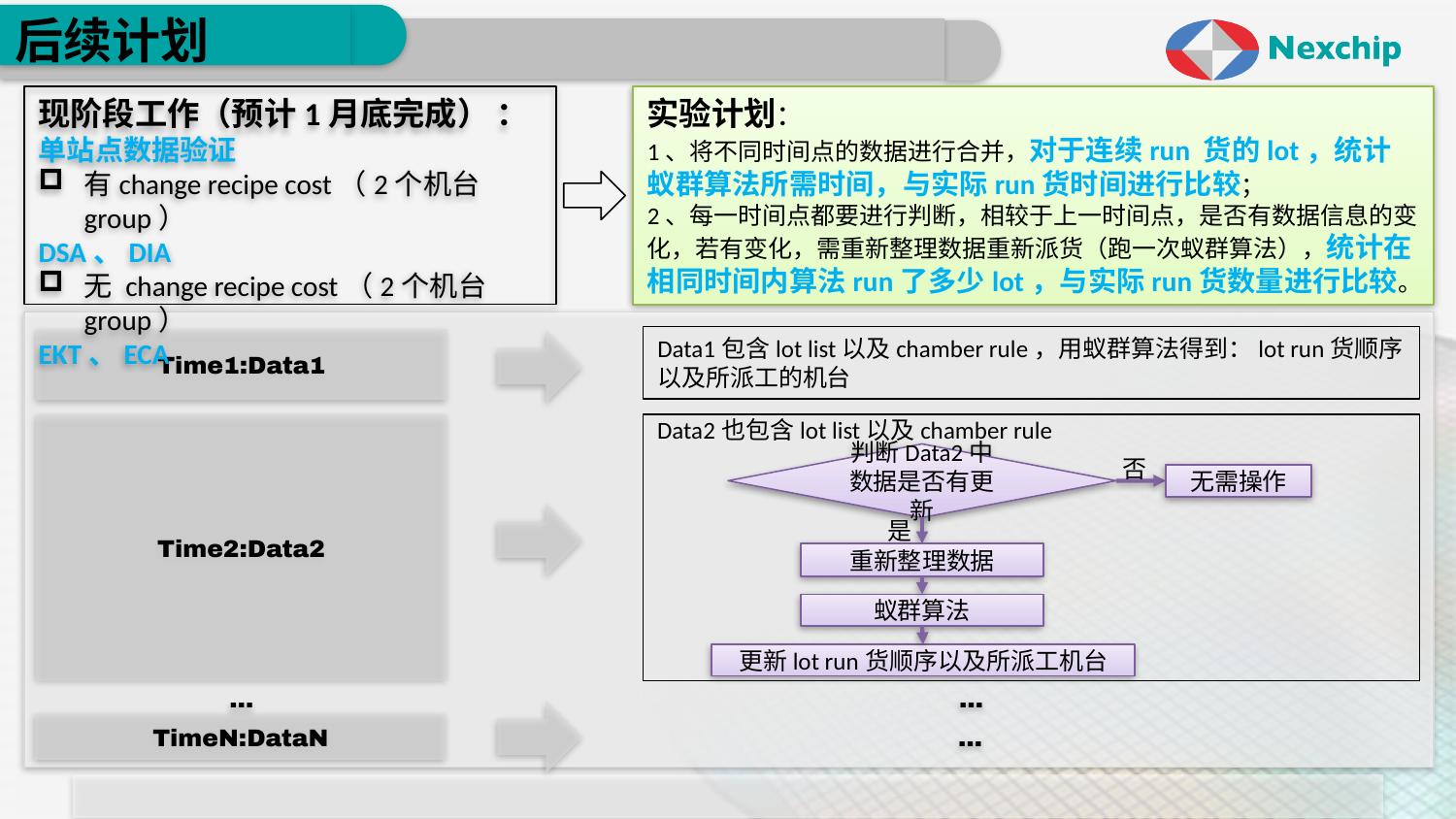

# 后续计划
现阶段工作（预计1月底完成） ：
单站点数据验证
有change recipe cost（2个机台 group）
DSA、DIA
无 change recipe cost（2个机台 group）
EKT、ECA
实验计划：
1、将不同时间点的数据进行合并，对于连续run 货的lot，统计蚁群算法所需时间，与实际run货时间进行比较；
2、每一时间点都要进行判断，相较于上一时间点，是否有数据信息的变化，若有变化，需重新整理数据重新派货（跑一次蚁群算法），统计在相同时间内算法run了多少lot，与实际run货数量进行比较。

Data1包含lot list以及chamber rule，用蚁群算法得到：lot run货顺序以及所派工的机台
Time1:Data1
Data2也包含lot list以及chamber rule
Time2:Data2

判断Data2中数据是否有更新
否
无需操作

是
重新整理数据
蚁群算法
更新lot run货顺序以及所派工机台
…
…

…
TimeN:DataN